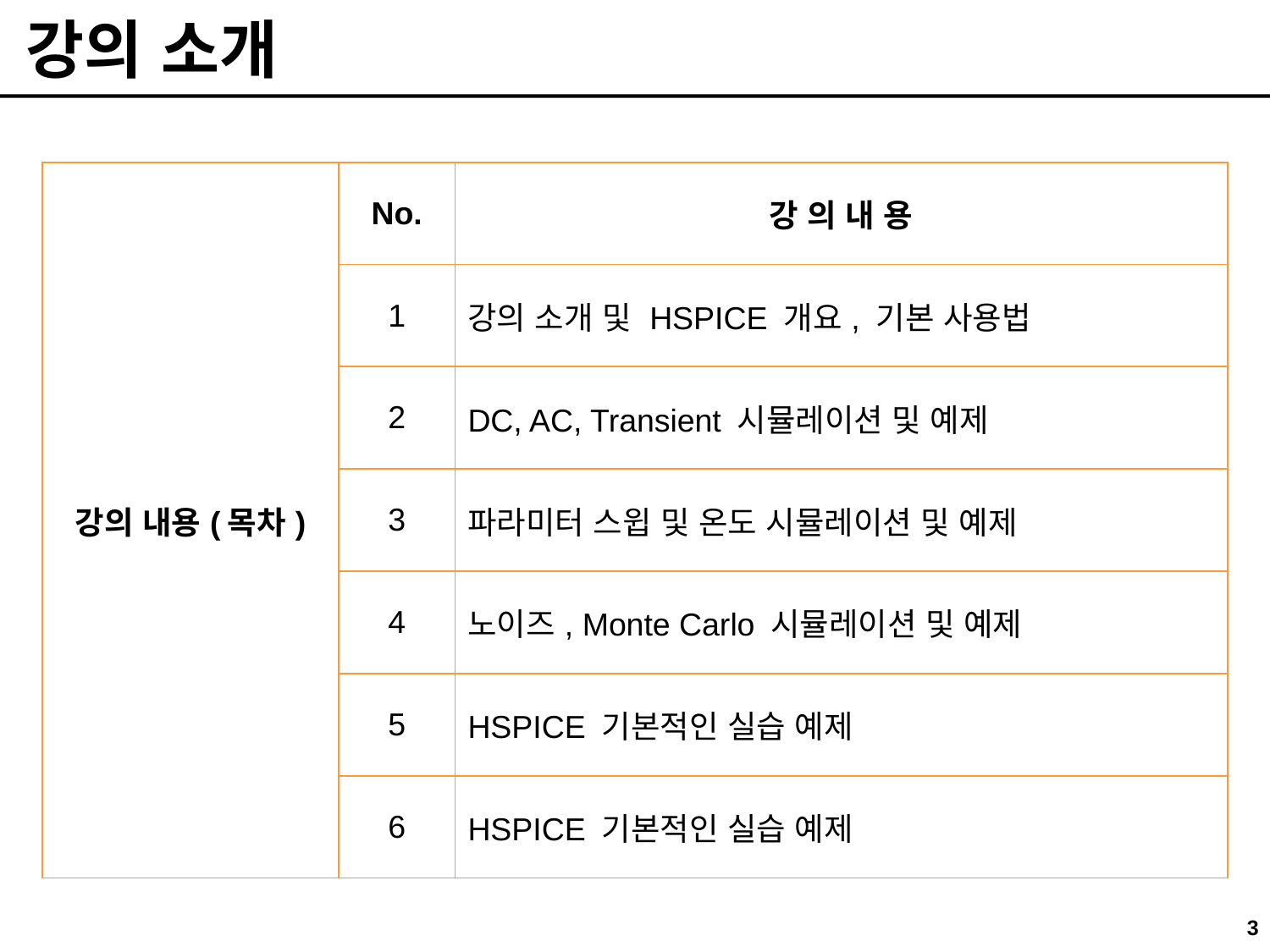

# 강의 소개
| 강의 내용(목차) | No. | 강 의 내 용 |
| --- | --- | --- |
|  | 1 | 강의 소개 및 HSPICE 개요, 기본 사용법 |
|  | 2 | DC, AC, Transient 시뮬레이션 및 예제 |
|  | 3 | 파라미터 스윕 및 온도 시뮬레이션 및 예제 |
|  | 4 | 노이즈, Monte Carlo 시뮬레이션 및 예제 |
|  | 5 | HSPICE 기본적인 실습 예제 |
|  | 6 | HSPICE 기본적인 실습 예제 |